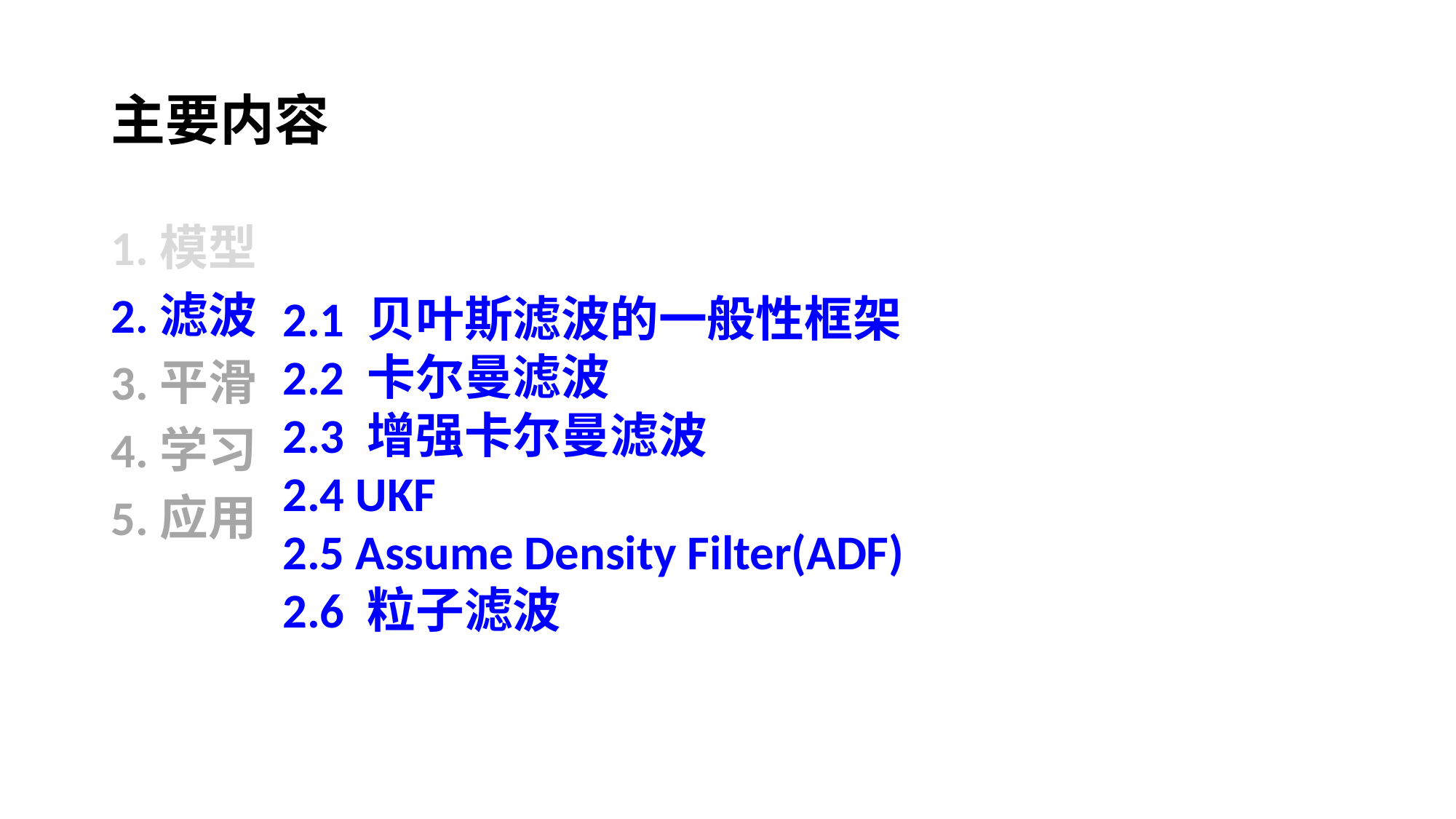

# 主要内容
1.模型
2.滤波
3.平滑
4.学习
5.应用
2.1 贝叶斯滤波的一般性框架
2.2 卡尔曼滤波
2.3 增强卡尔曼滤波
2.4 UKF
2.5 Assume Density Filter(ADF)
2.6 粒子滤波